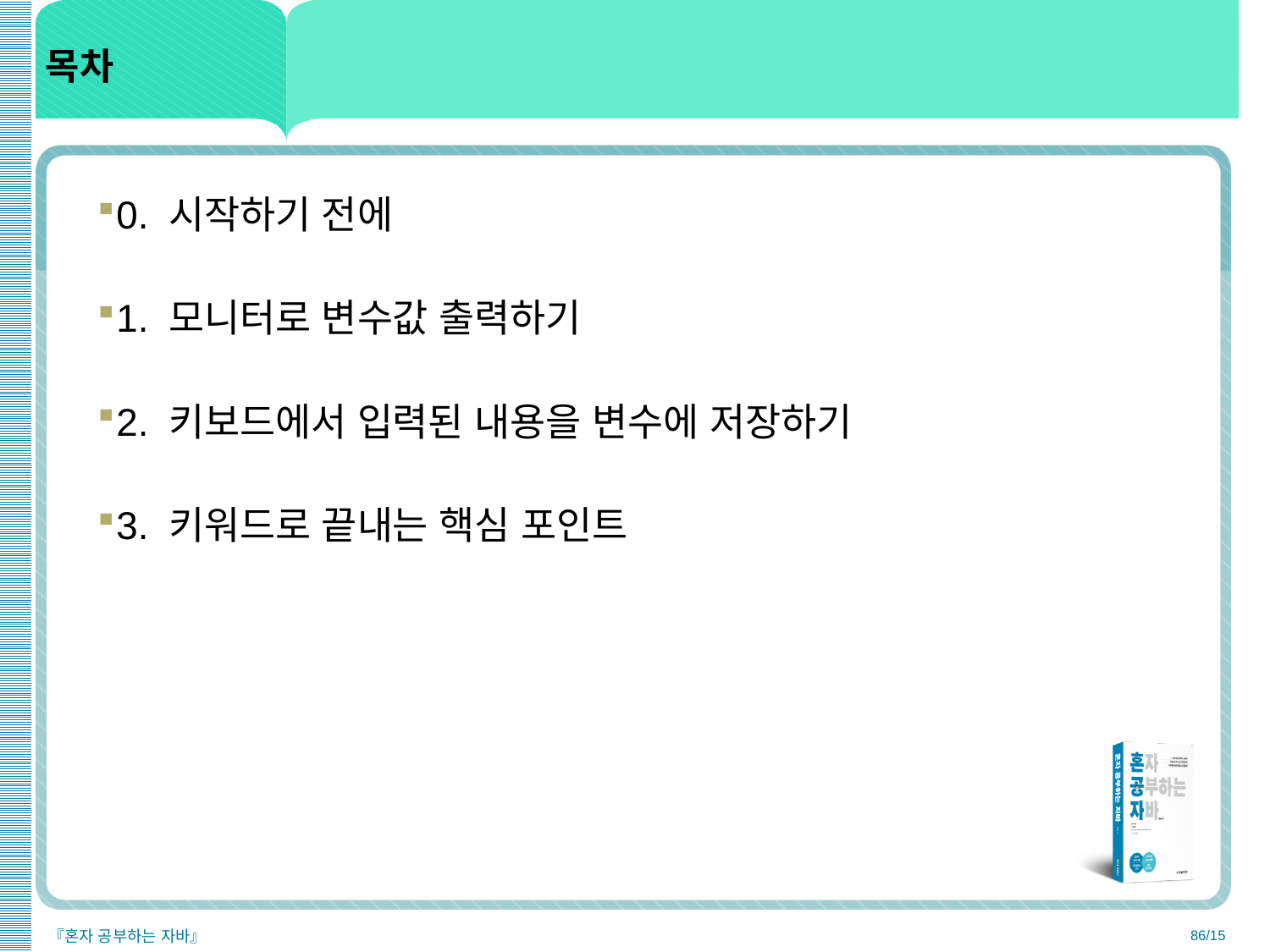

목차
0. 시작하기 전에
1. 모니터로 변수값 출력하기
2. 키보드에서 입력된 내용을 변수에 저장하기
3. 키워드로 끝내는 핵심 포인트